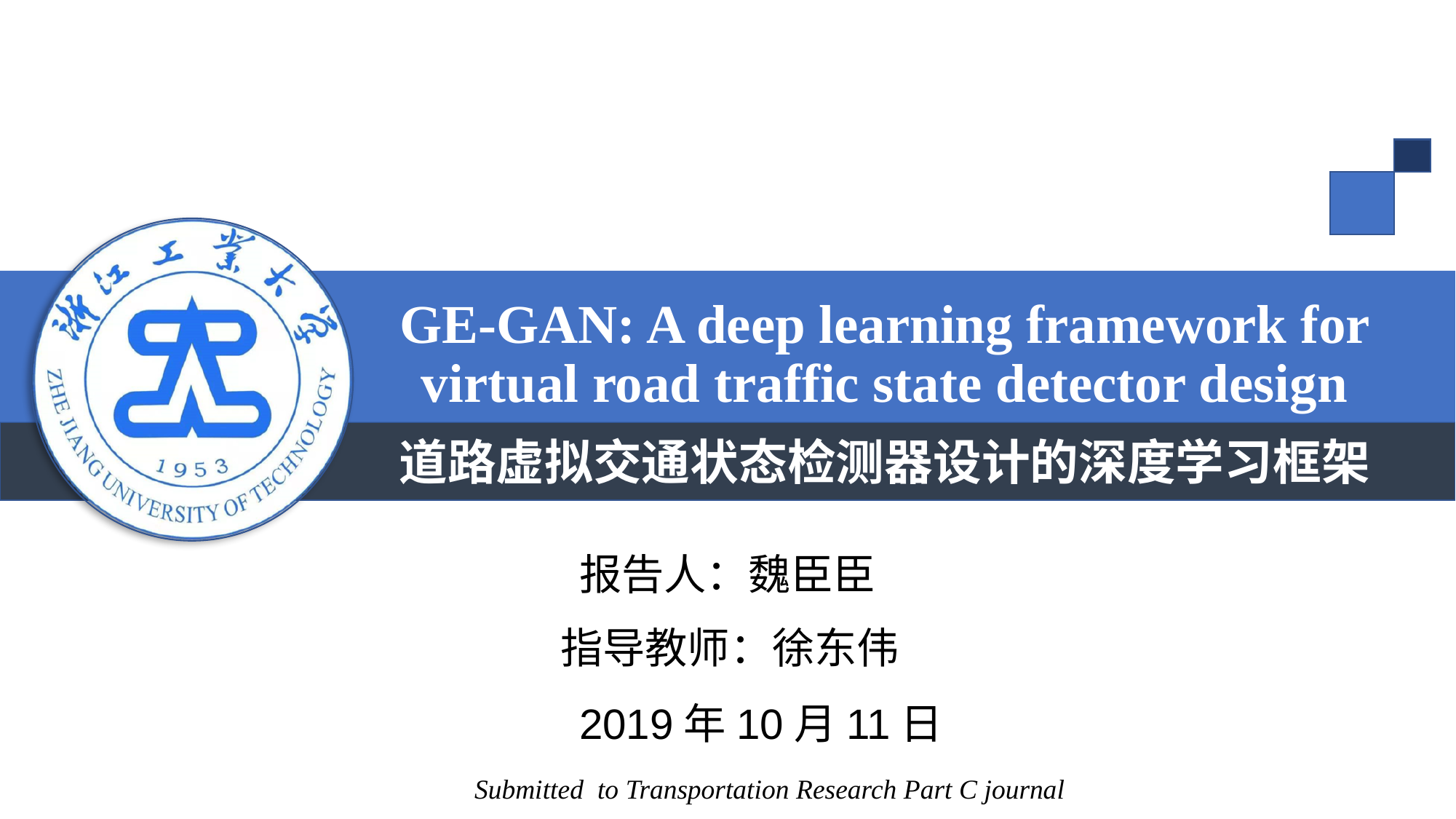

# GE-GAN: A deep learning framework for virtual road traffic state detector design

道路虚拟交通状态检测器设计的深度学习框架
报告人：魏臣臣
指导教师：徐东伟
2019年10月11日
Submitted  to Transportation Research Part C journal